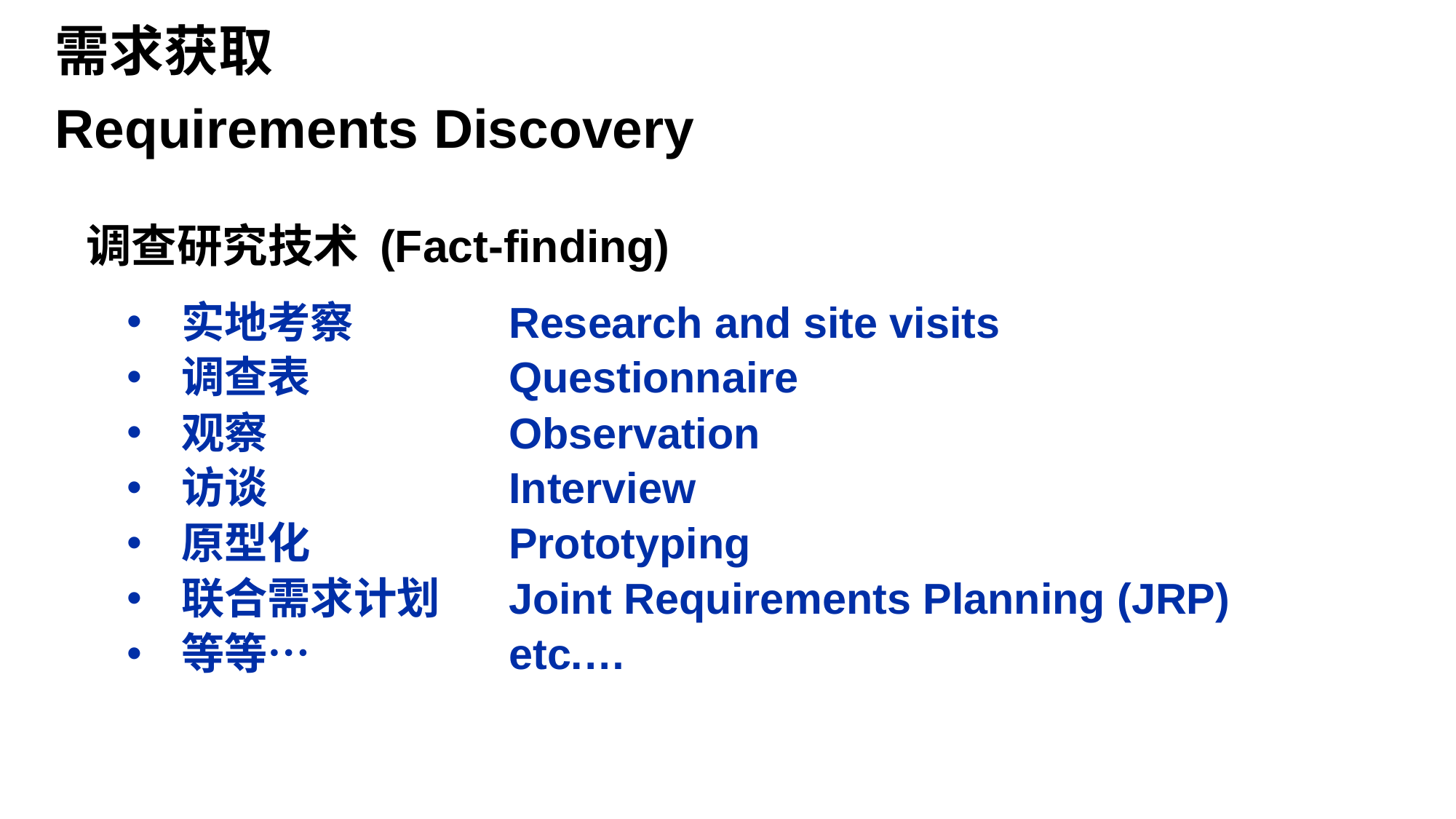

需求获取
Requirements Discovery
调查研究技术 (Fact-finding)

实地考察  		Research and site visits
调查表      		Questionnaire
观察          		Observation
访谈         		Interview
原型化		Prototyping
联合需求计划	Joint Requirements Planning (JRP)
等等…      		etc.…